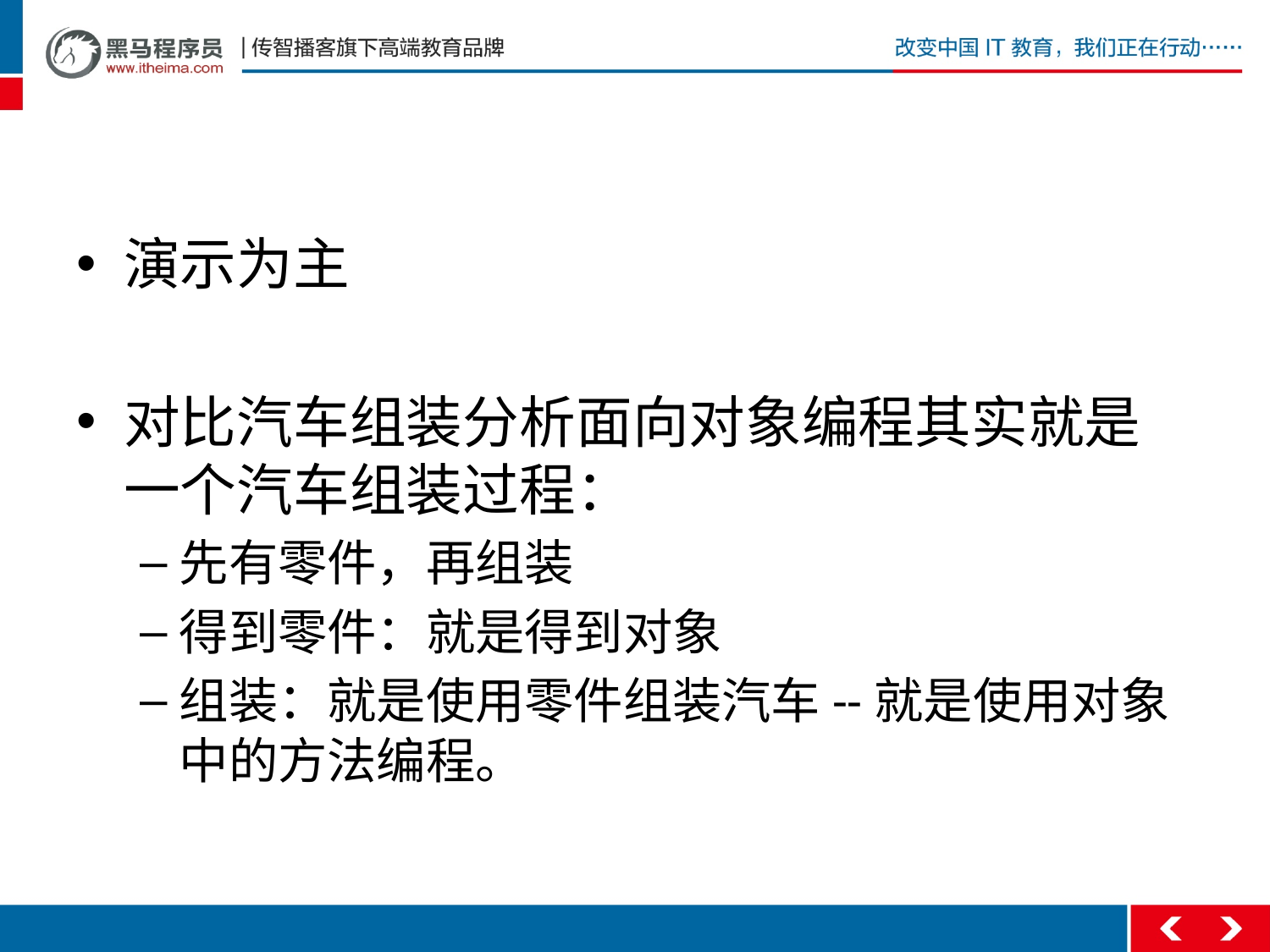

#
演示为主

对比汽车组装分析面向对象编程其实就是一个汽车组装过程：
先有零件，再组装
得到零件：就是得到对象
组装：就是使用零件组装汽车--就是使用对象中的方法编程。